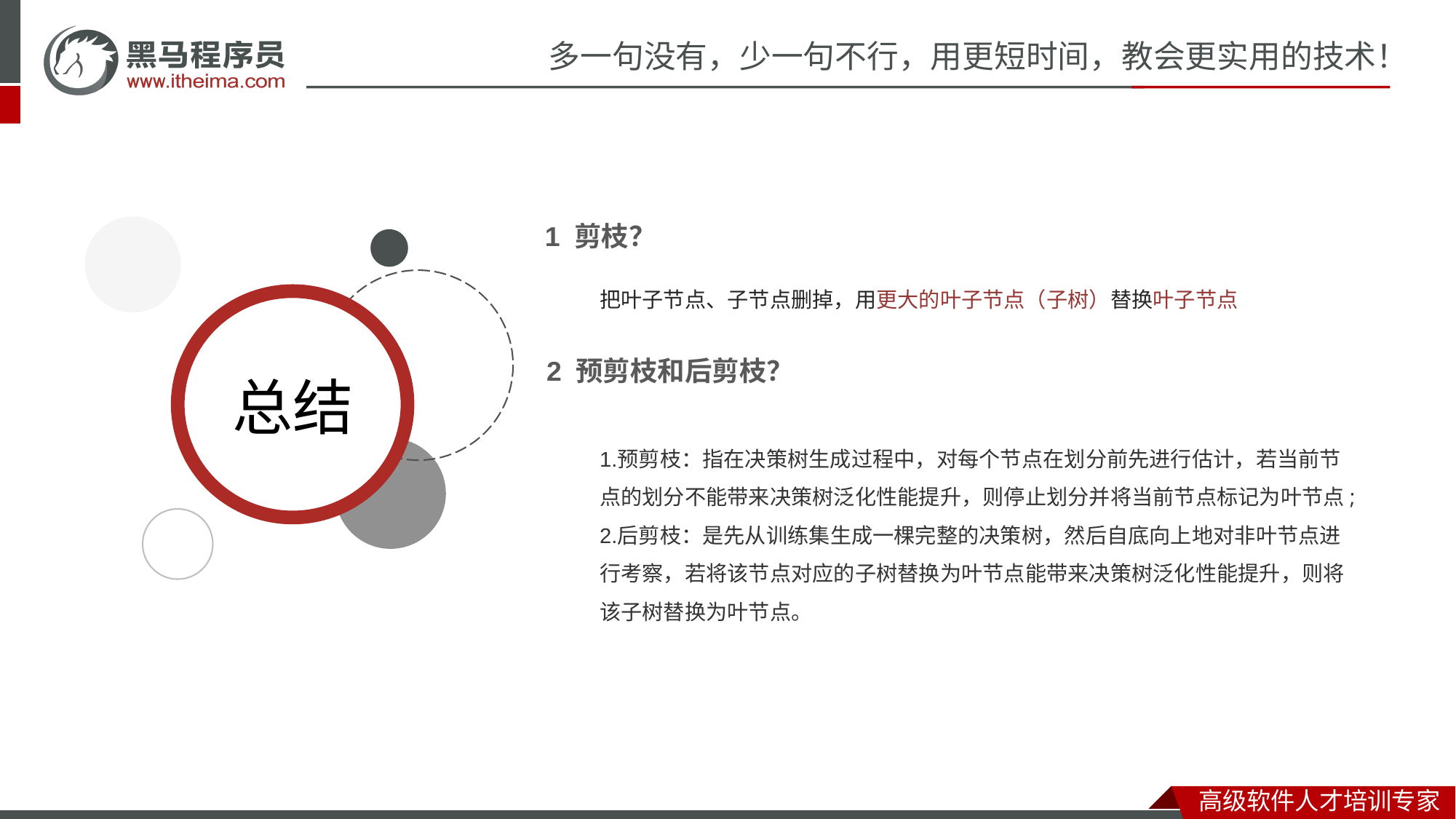

1 剪枝？
把叶子节点、子节点删掉，用更大的叶子节点（子树）替换叶子节点
2 预剪枝和后剪枝？
预剪枝：指在决策树生成过程中，对每个节点在划分前先进行估计，若当前节点的划分不能带来决策树泛化性能提升，则停止划分并将当前节点标记为叶节点;
后剪枝：是先从训练集生成一棵完整的决策树，然后自底向上地对非叶节点进行考察，若将该节点对应的子树替换为叶节点能带来决策树泛化性能提升，则将该子树替换为叶节点。